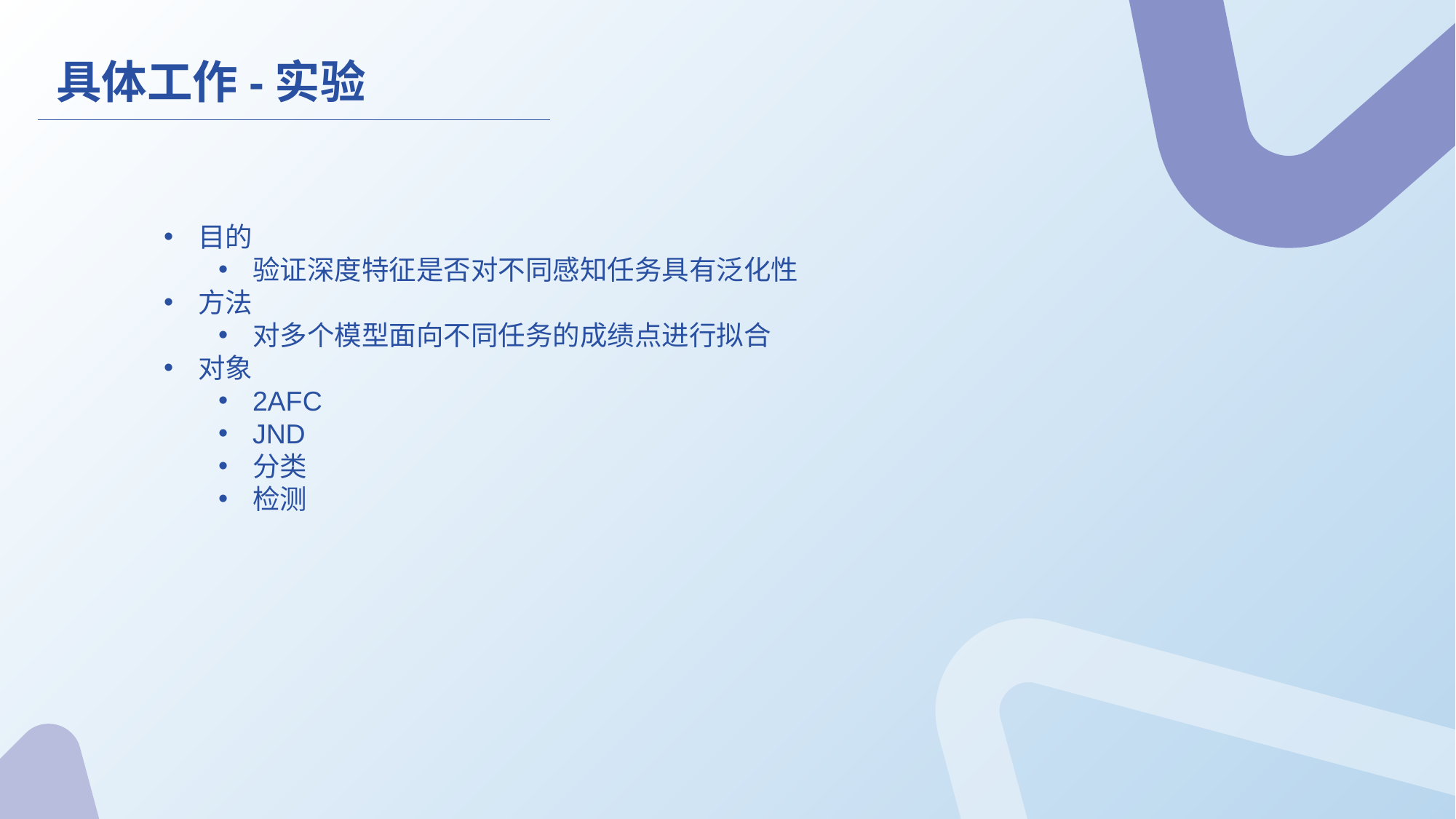

具体工作-实验
目的
验证深度特征是否对不同感知任务具有泛化性
方法
对多个模型面向不同任务的成绩点进行拟合
对象
2AFC
JND
分类
检测